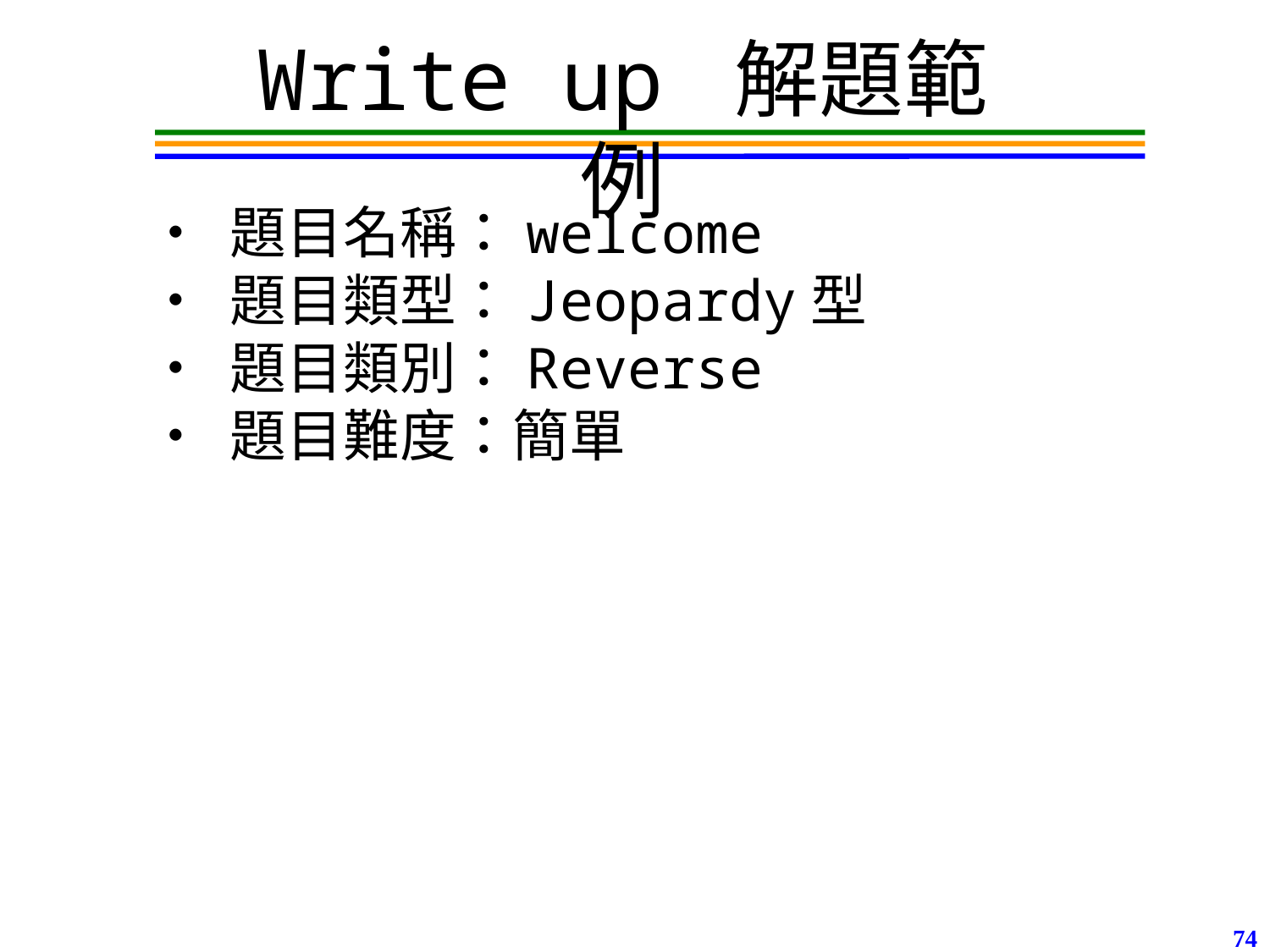

Write up 解題範例
• 題目名稱：welcome
• 題目類型：Jeopardy型
• 題目類別：Reverse
• 題目難度：簡單
74